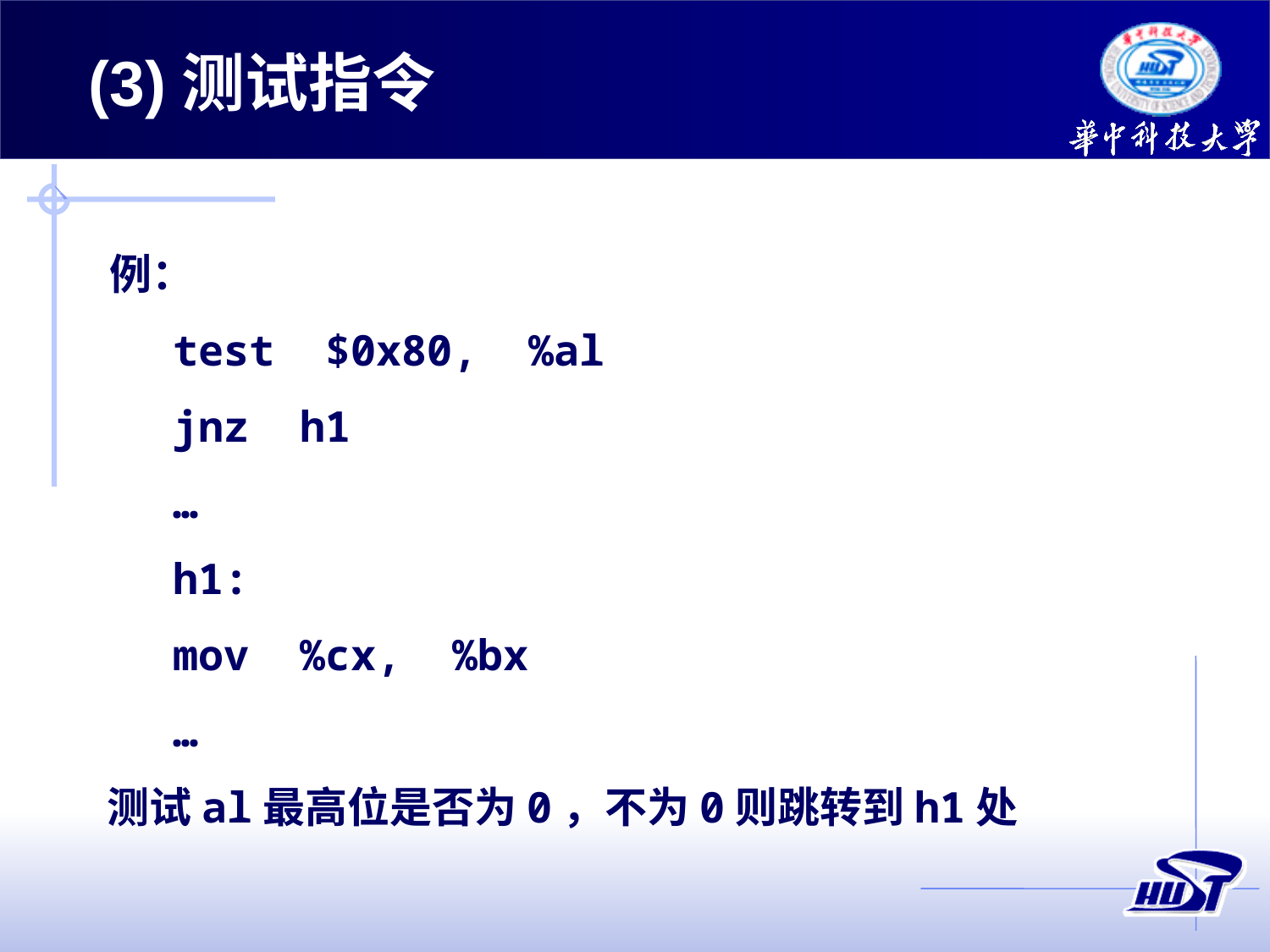

(3)测试指令
例：
test  $0x80,  %al
jnz  h1
…
h1:
mov  %cx,  %bx
…
测试al最高位是否为0，不为0则跳转到h1处